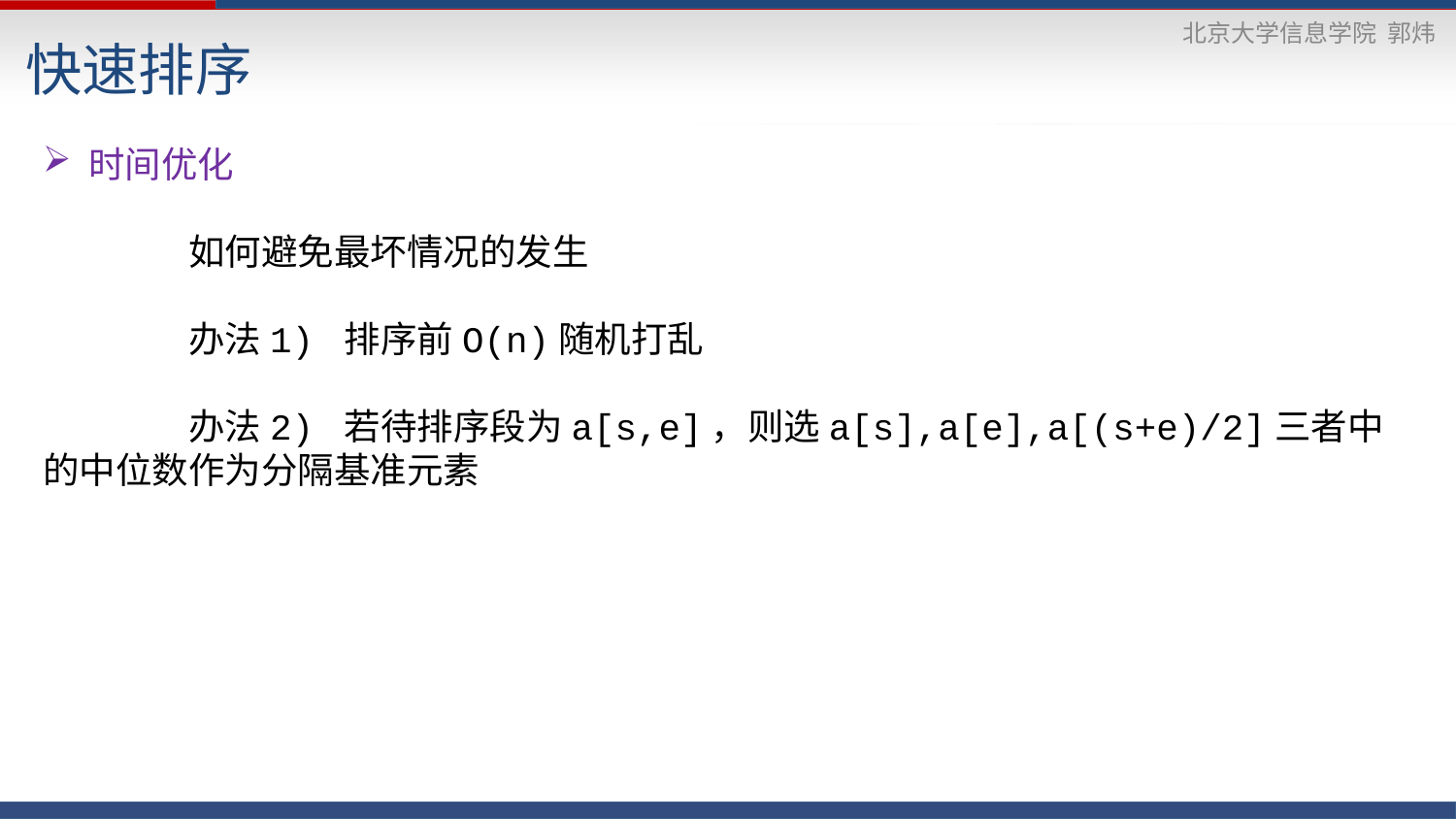

快速排序
时间优化

	如何避免最坏情况的发生

	办法1) 排序前O(n)随机打乱

	办法2) 若待排序段为a[s,e]，则选a[s],a[e],a[(s+e)/2]三者中的中位数作为分隔基准元素

56